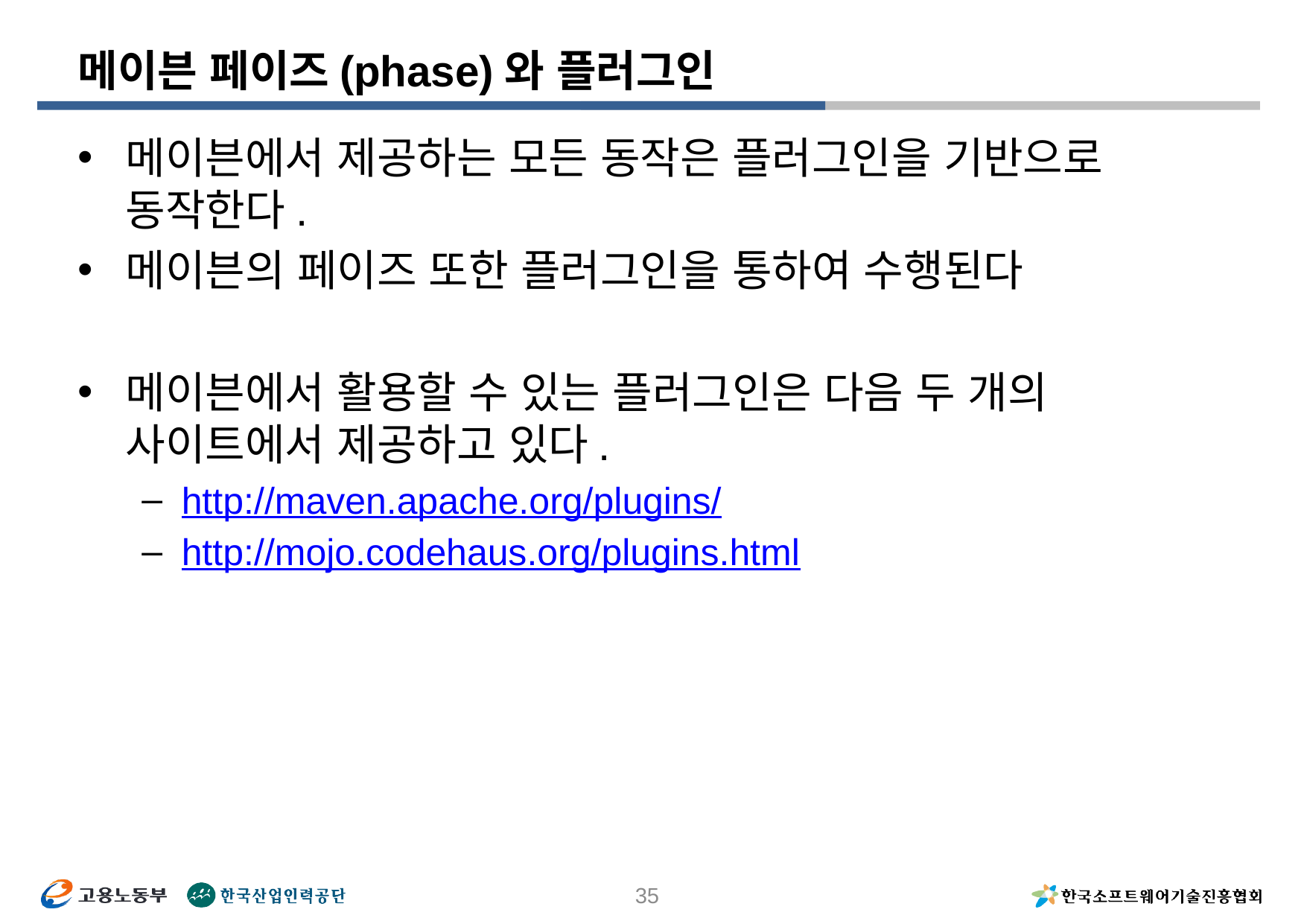

# 메이븐 페이즈(phase)와 플러그인
메이븐에서 제공하는 모든 동작은 플러그인을 기반으로 동작한다.
메이븐의 페이즈 또한 플러그인을 통하여 수행된다

메이븐에서 활용할 수 있는 플러그인은 다음 두 개의 사이트에서 제공하고 있다.
http://maven.apache.org/plugins/
http://mojo.codehaus.org/plugins.html

35